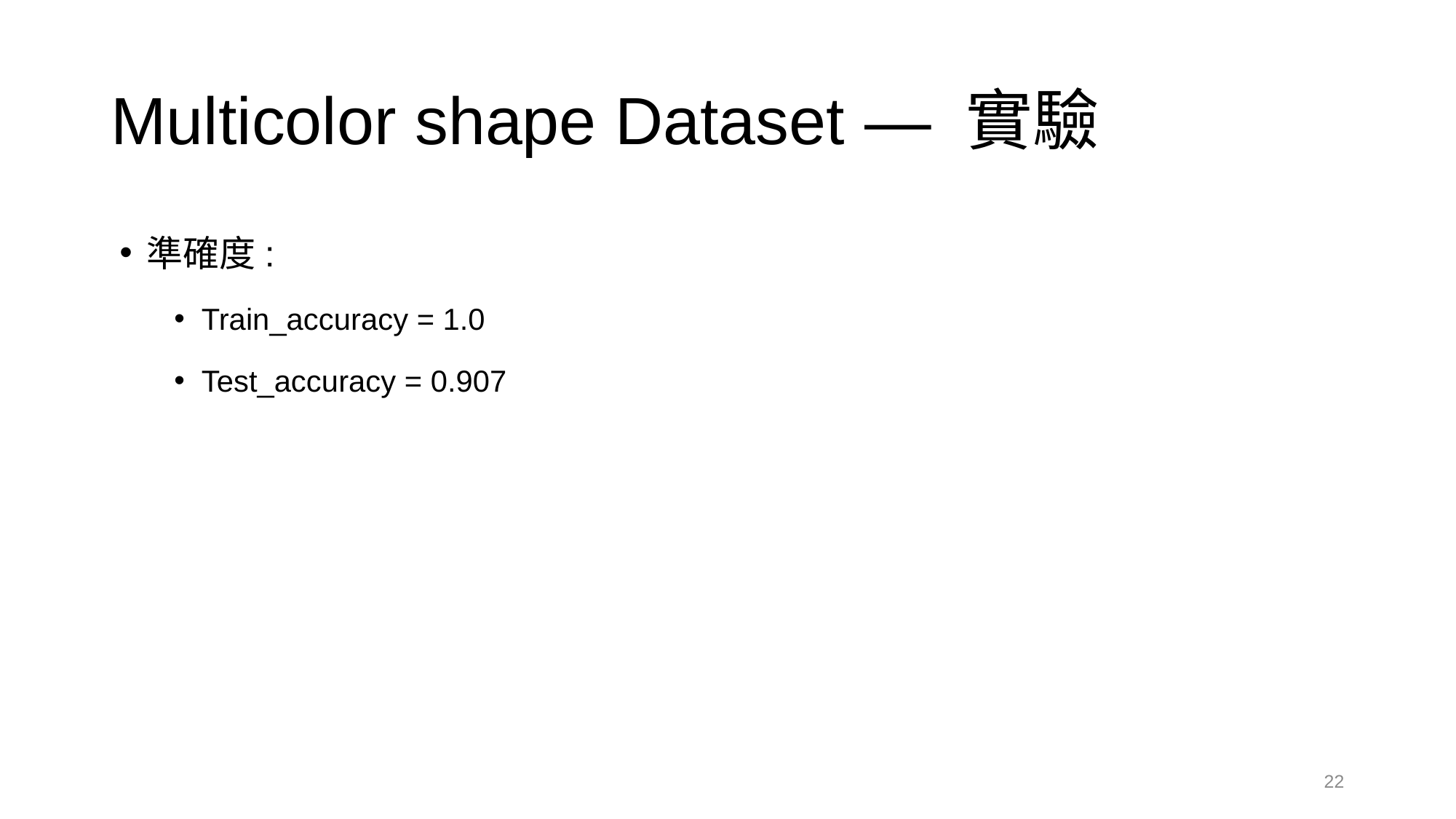

# Multicolor shape Dataset — 實驗
準確度:
Train_accuracy = 1.0
Test_accuracy = 0.907

22